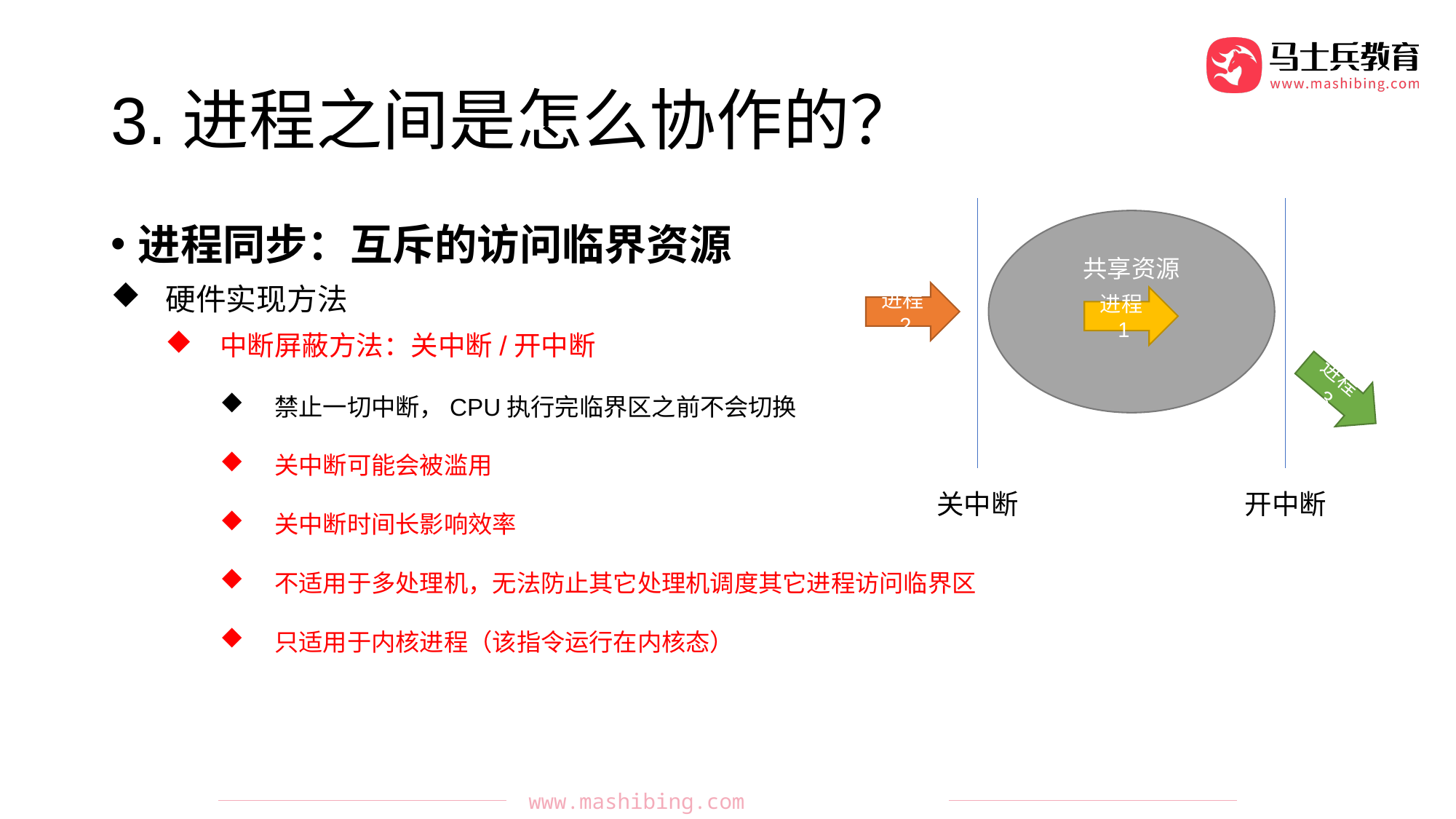

# 3.进程之间是怎么协作的？
关中断
开中断
共享资源

进程同步：互斥的访问临界资源
硬件实现方法
中断屏蔽方法：关中断/开中断
禁止一切中断，CPU执行完临界区之前不会切换
关中断可能会被滥用
关中断时间长影响效率
不适用于多处理机，无法防止其它处理机调度其它进程访问临界区
只适用于内核进程（该指令运行在内核态）
进程2
进程1
进程3